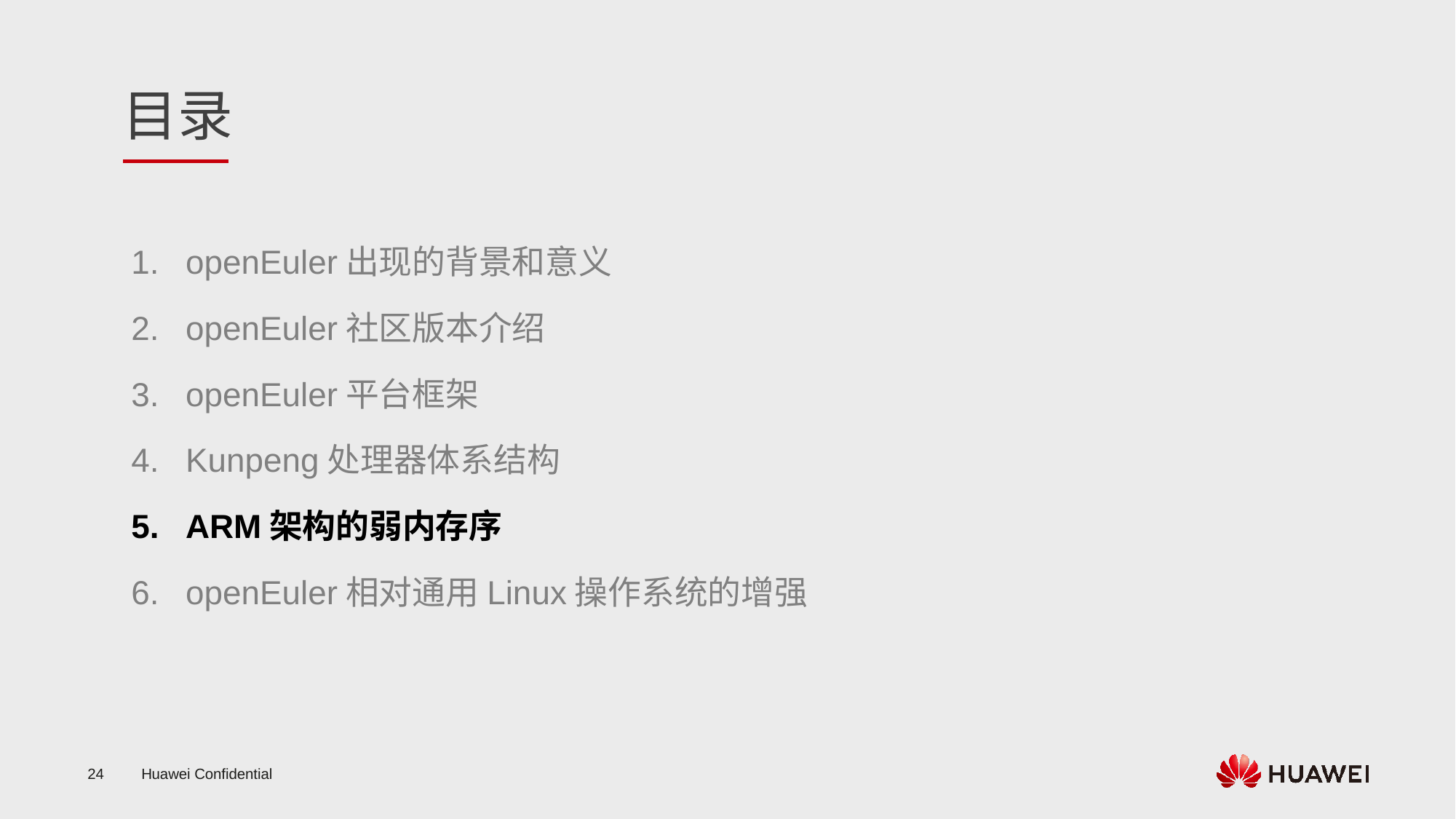

openEuler出现的背景和意义
openEuler社区版本介绍
openEuler平台框架
Kunpeng处理器体系结构
ARM架构的弱内存序
openEuler相对通用Linux操作系统的增强